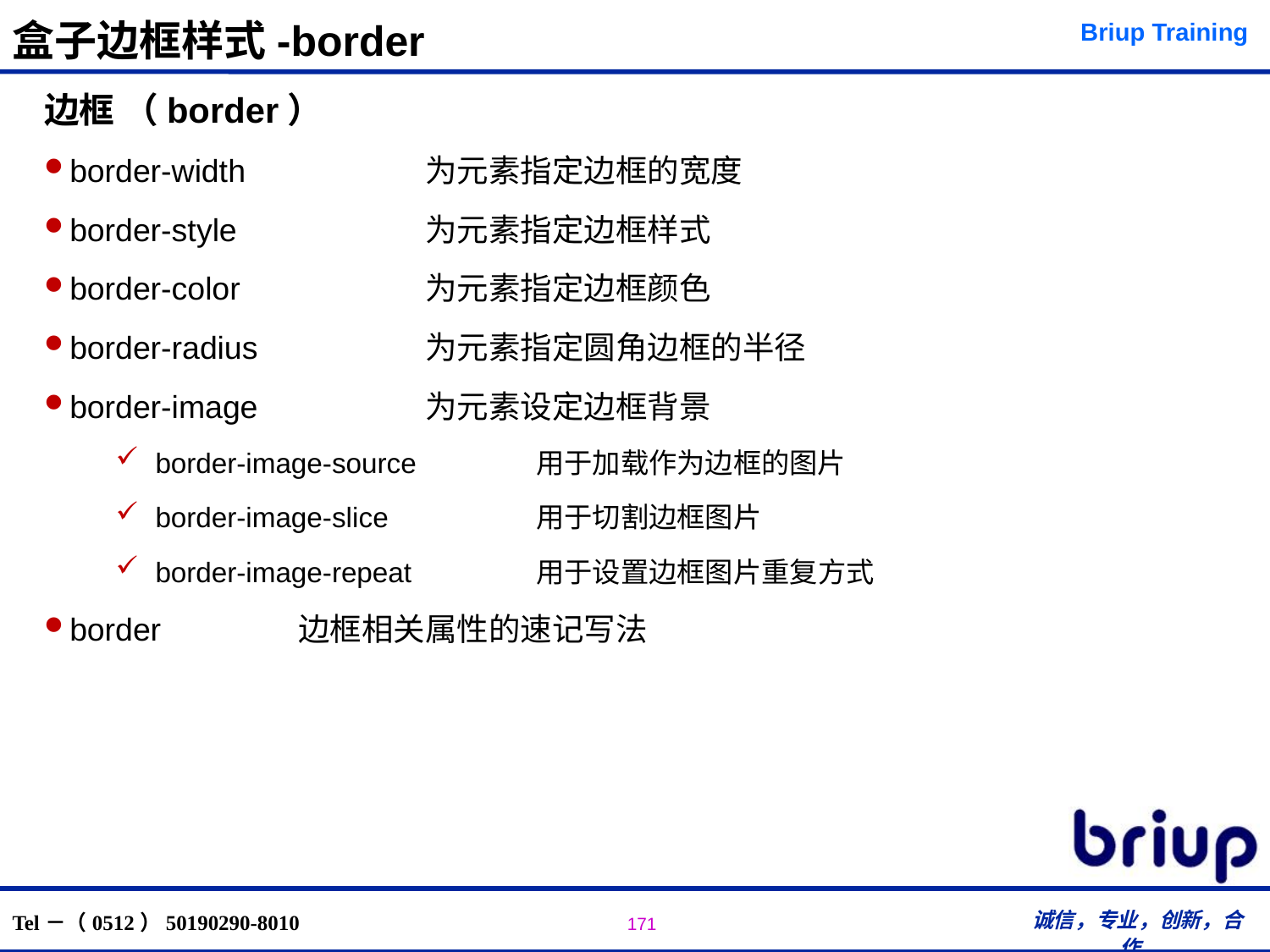

# 盒子边框样式-border
边框 （border）
border-width		为元素指定边框的宽度
border-style		为元素指定边框样式
border-color		为元素指定边框颜色
border-radius		为元素指定圆角边框的半径
border-image		为元素设定边框背景
border-image-source	用于加载作为边框的图片
border-image-slice		用于切割边框图片
border-image-repeat	用于设置边框图片重复方式
border 		边框相关属性的速记写法